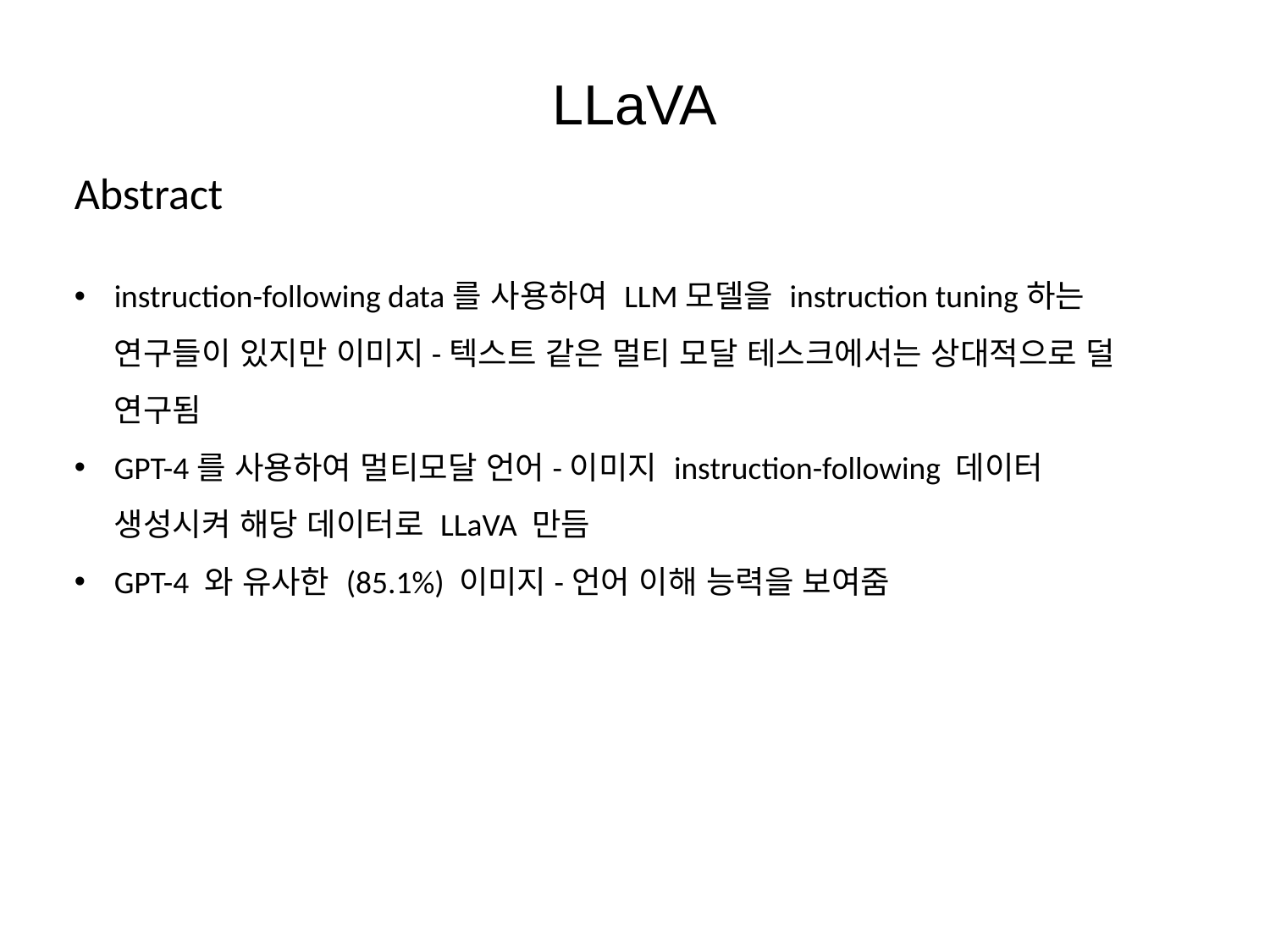

LLaVA
Abstract
instruction-following data를 사용하여 LLM모델을 instruction tuning하는 연구들이 있지만 이미지-텍스트 같은 멀티 모달 테스크에서는 상대적으로 덜 연구됨
GPT-4를 사용하여 멀티모달 언어-이미지 instruction-following 데이터 생성시켜 해당 데이터로 LLaVA 만듬
GPT-4 와 유사한 (85.1%) 이미지-언어 이해 능력을 보여줌